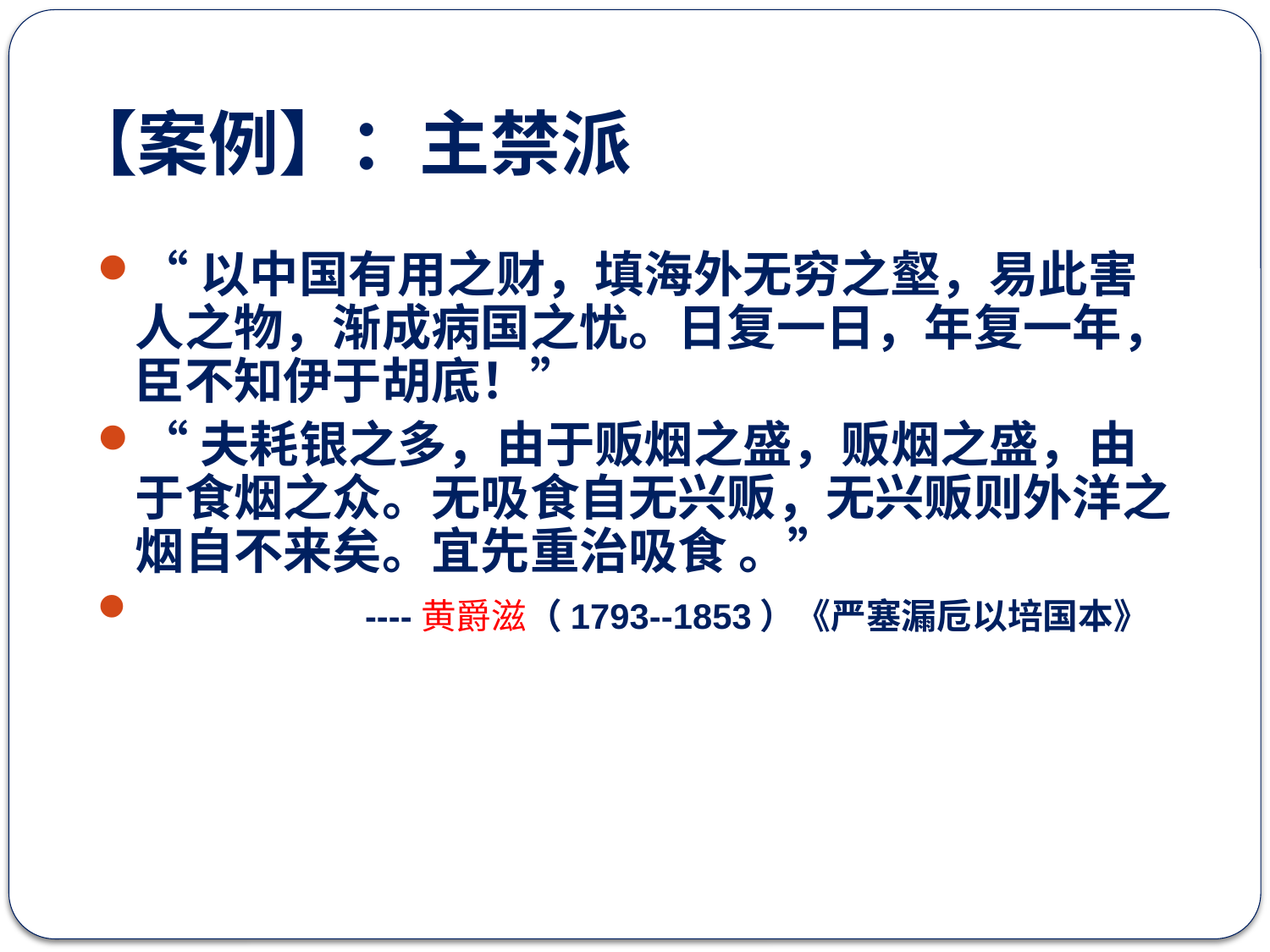

# 【案例】：主禁派
“以中国有用之财，填海外无穷之壑，易此害人之物，渐成病国之忧。日复一日，年复一年，臣不知伊于胡底！”
“夫耗银之多，由于贩烟之盛，贩烟之盛，由于食烟之众。无吸食自无兴贩，无兴贩则外洋之烟自不来矣。宜先重治吸食 。”
                  ----黄爵滋（1793--1853）《严塞漏卮以培国本》